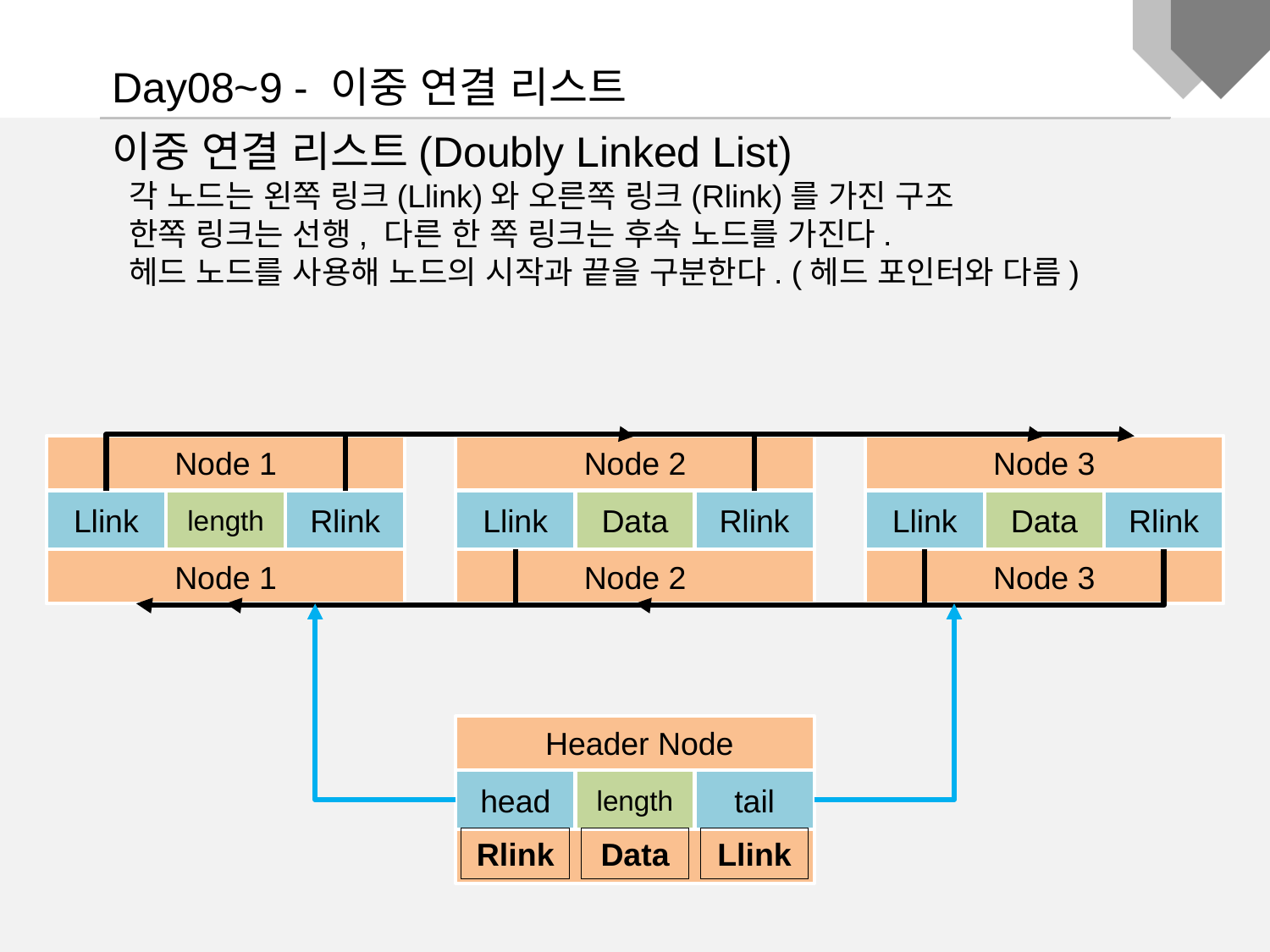

Day08~9 - 이중 연결 리스트
이중 연결 리스트(Doubly Linked List)
 각 노드는 왼쪽 링크(Llink)와 오른쪽 링크(Rlink)를 가진 구조
 한쪽 링크는 선행, 다른 한 쪽 링크는 후속 노드를 가진다.
 헤드 노드를 사용해 노드의 시작과 끝을 구분한다. (헤드 포인터와 다름)

Node 1

Node 1
Node 2

Node 2
Node 2

Node 2
Node 2

Node 2
Node 2

Node 2
Node 2

Node 2
Node 2

Node 2
Node 3

Node 3
Node 2

Node 2
Llink
length
Rlink
Llink
Data
Rlink
Llink
Data
Rlink
 Header Node

head
length
tail
Rlink
Data
Llink